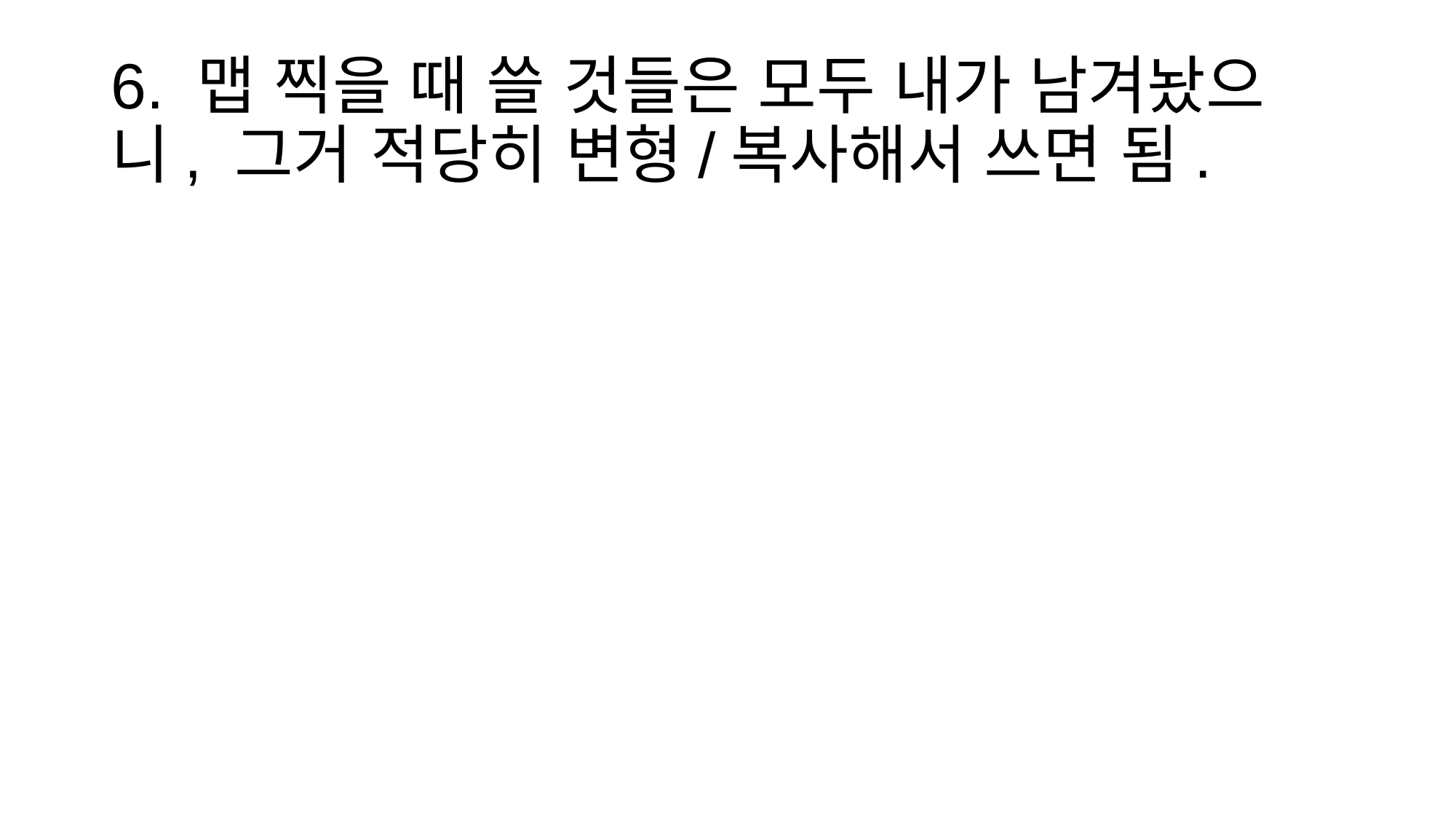

# 6. 맵 찍을 때 쓸 것들은 모두 내가 남겨놨으니, 그거 적당히 변형/복사해서 쓰면 됨.